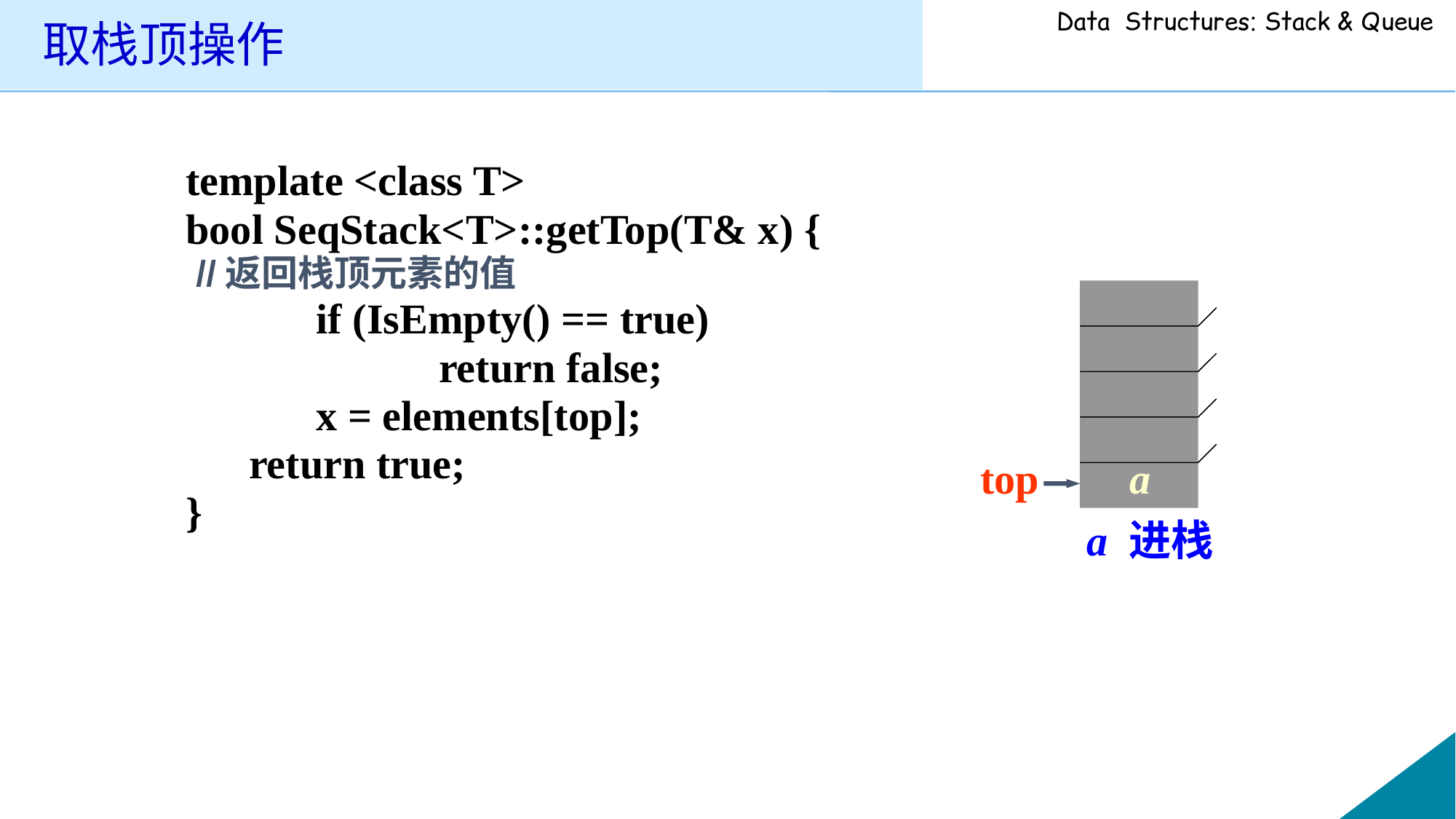

# 取栈顶操作
template <class T>
bool SeqStack<T>::getTop(T& x) {
 //返回栈顶元素的值
	  if (IsEmpty() == true)
                        return false;
	  x = elements[top];
      return true;
}

top
a

a 进栈